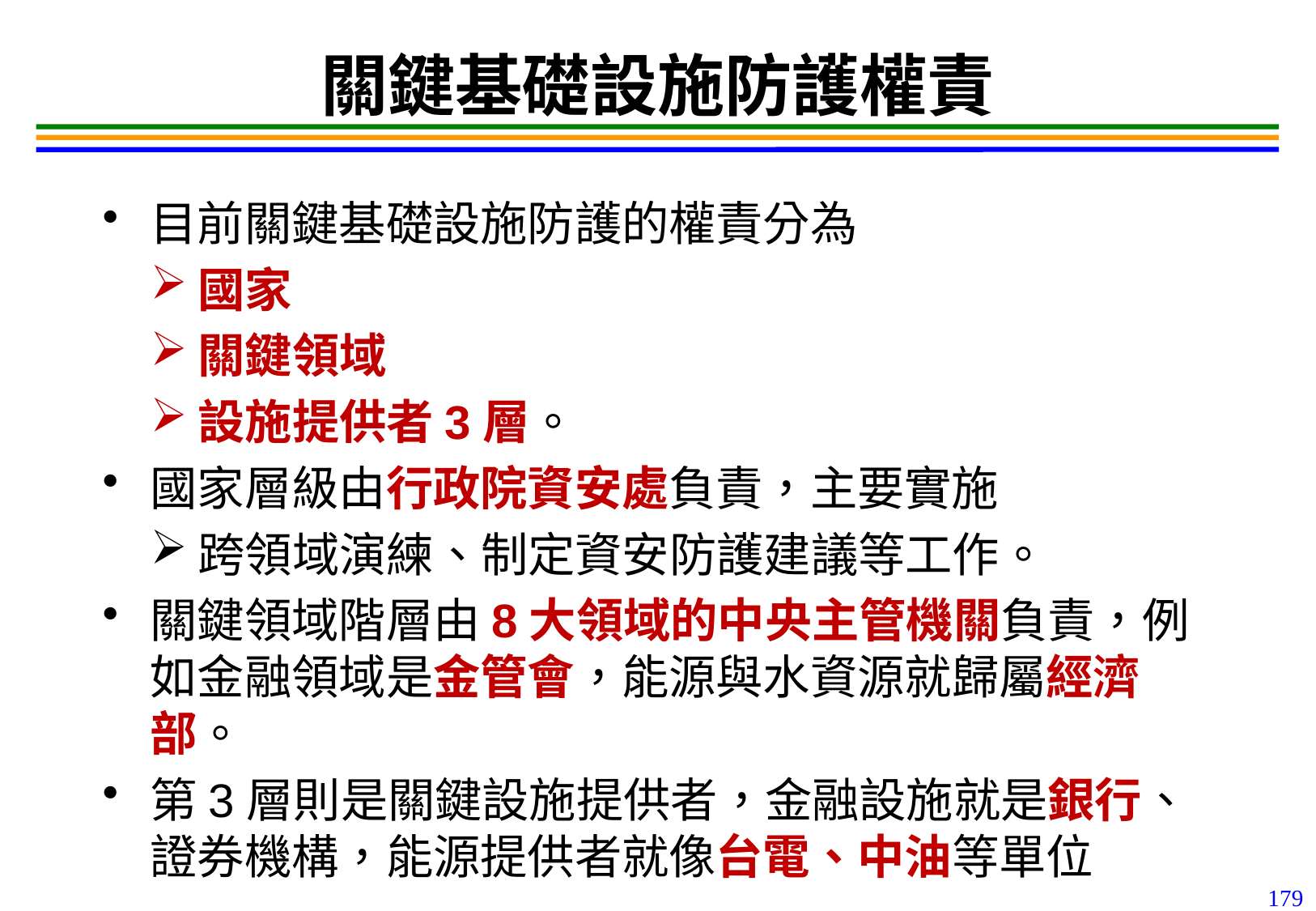

179
# 關鍵基礎設施防護權責
目前關鍵基礎設施防護的權責分為
國家
關鍵領域
設施提供者3層。
國家層級由行政院資安處負責，主要實施
跨領域演練、制定資安防護建議等工作。
關鍵領域階層由8大領域的中央主管機關負責，例如金融領域是金管會，能源與水資源就歸屬經濟部。
第3層則是關鍵設施提供者，金融設施就是銀行、證券機構，能源提供者就像台電、中油等單位